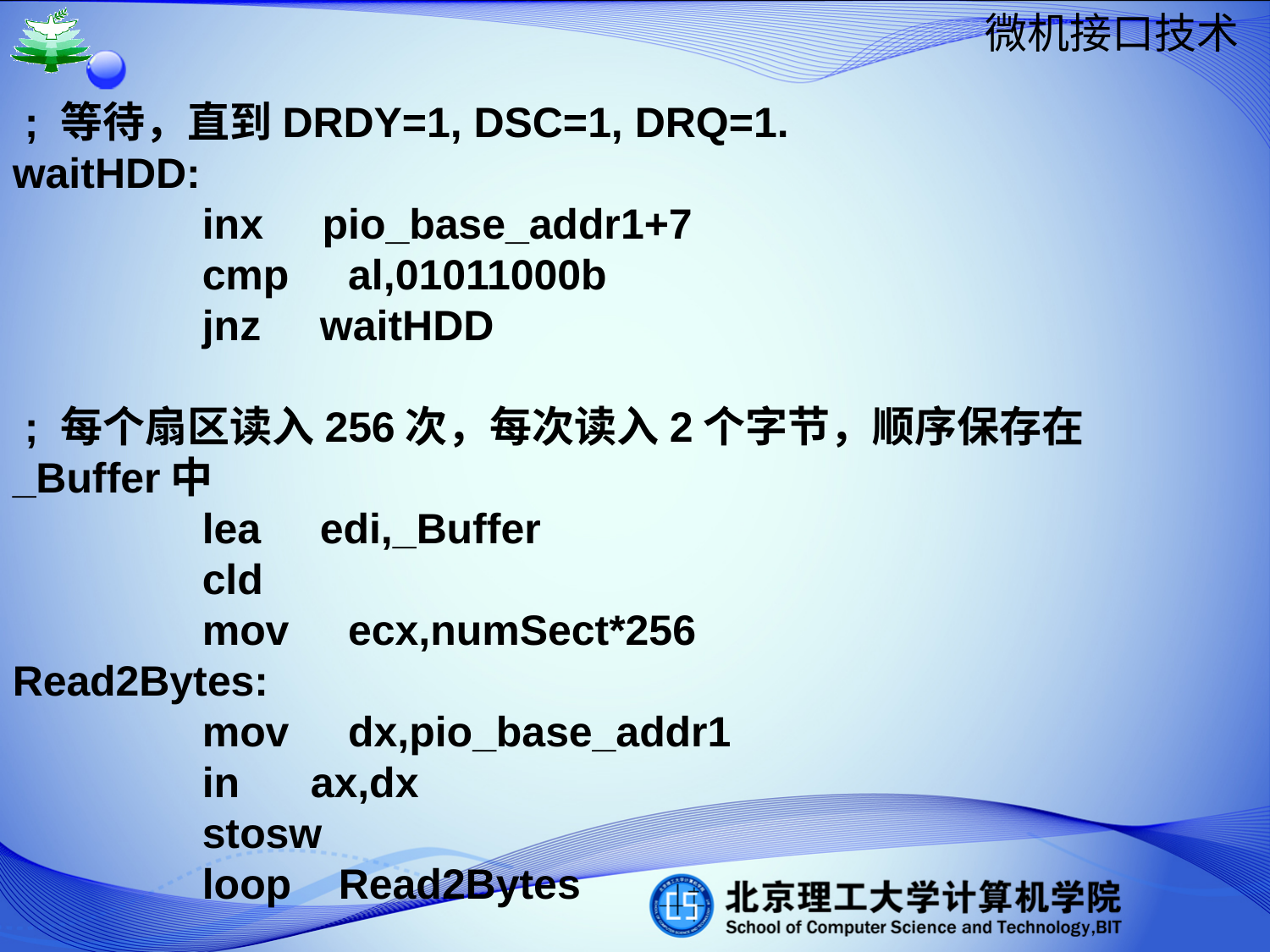

; 等待，直到DRDY=1, DSC=1, DRQ=1.
waitHDD:
                inx     pio_base_addr1+7
                cmp     al,01011000b
                jnz     waitHDD

 ; 每个扇区读入256次，每次读入2个字节，顺序保存在_Buffer中
                lea     edi,_Buffer
                cld
                mov     ecx,numSect*256
Read2Bytes:
                mov     dx,pio_base_addr1
                in      ax,dx
                stosw
                loop    Read2Bytes